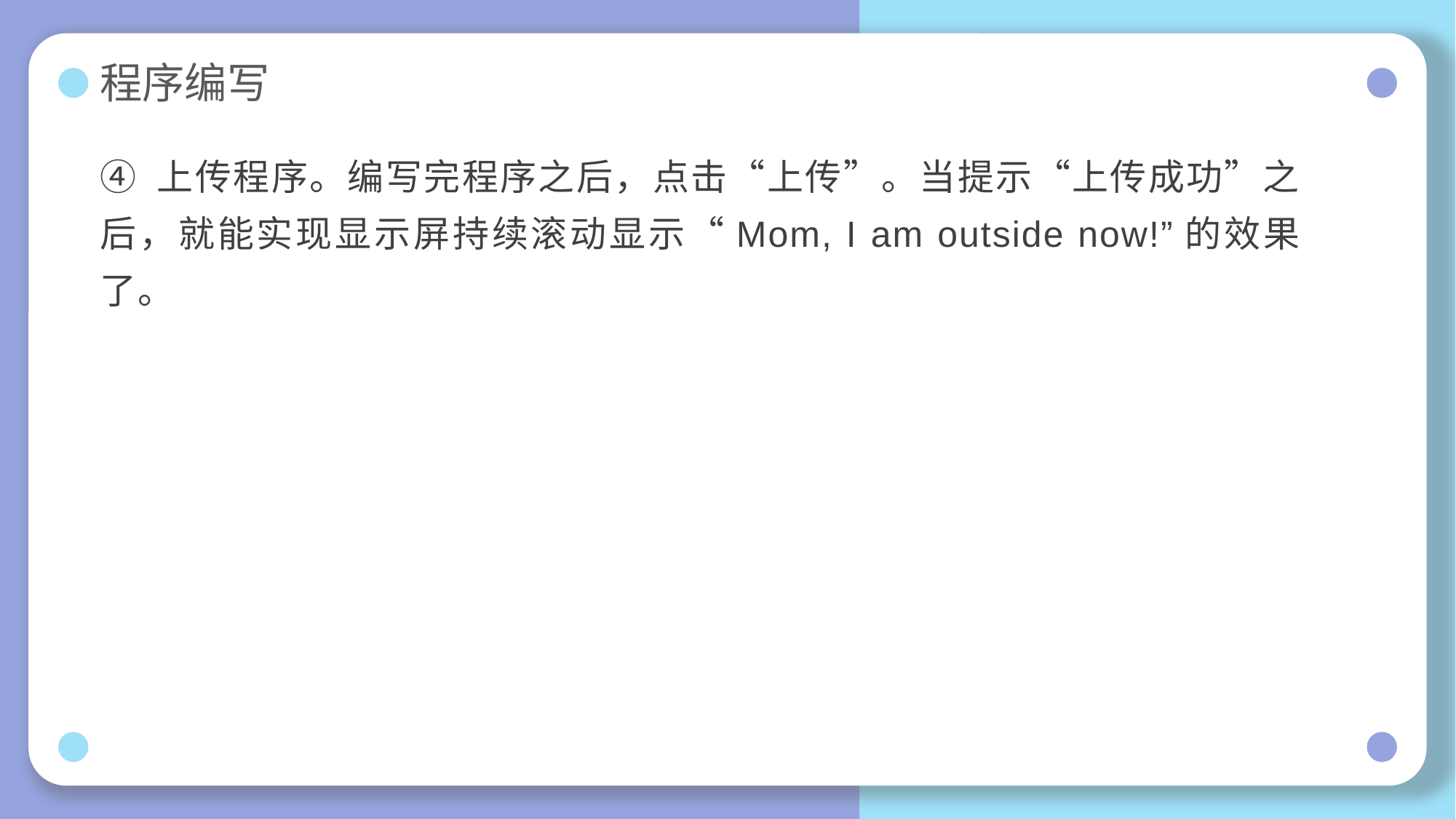

# 程序编写
④ 上传程序。编写完程序之后，点击“上传”。当提示“上传成功”之后，就能实现显示屏持续滚动显示“Mom, I am outside now!”的效果了。